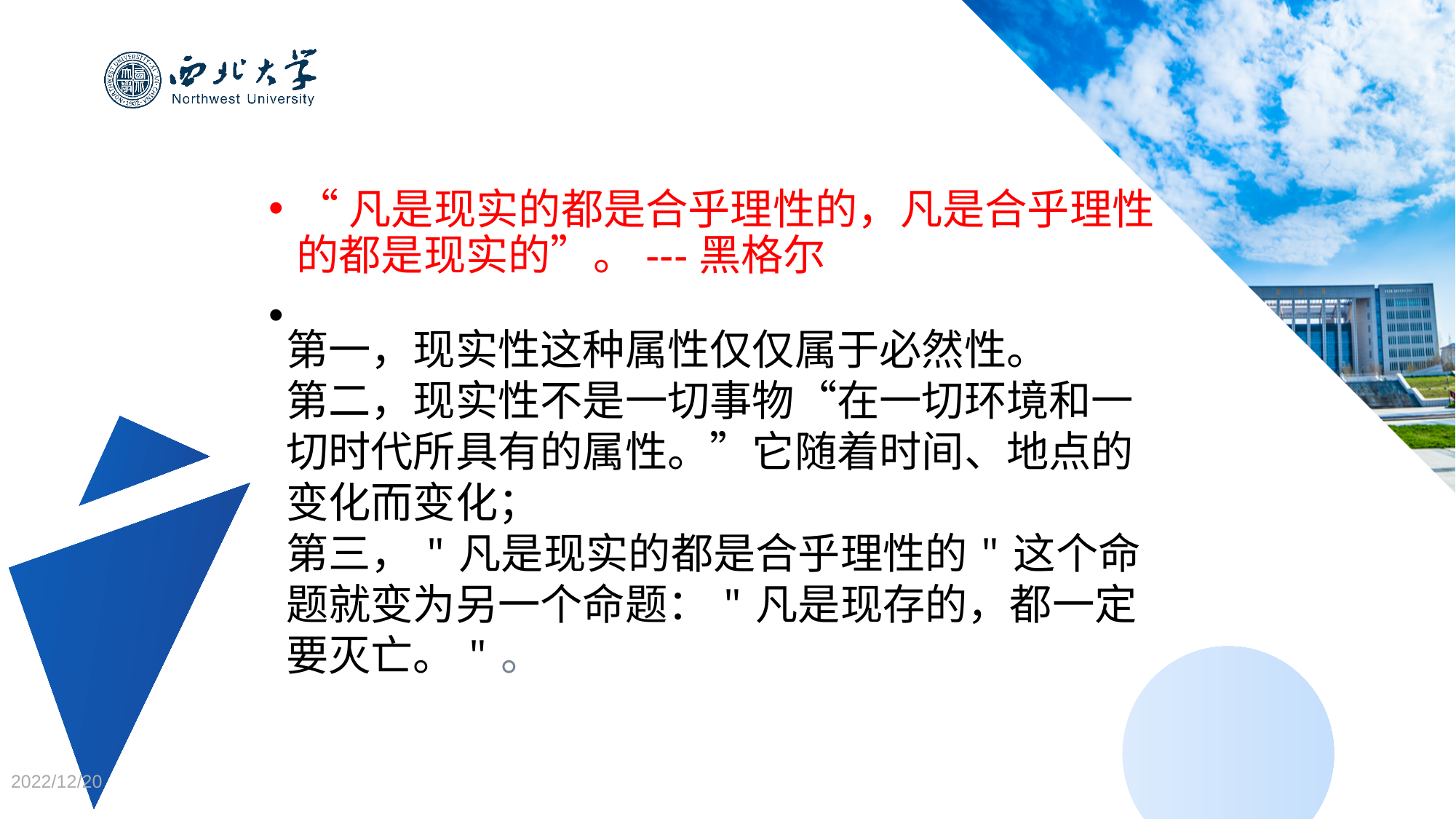

“凡是现实的都是合乎理性的，凡是合乎理性的都是现实的”。---黑格尔

第一，现实性这种属性仅仅属于必然性。
第二，现实性不是一切事物“在一切环境和一切时代所具有的属性。”它随着时间、地点的变化而变化；
第三，"凡是现实的都是合乎理性的"这个命题就变为另一个命题："凡是现存的，都一定要灭亡。"。
2022/12/20